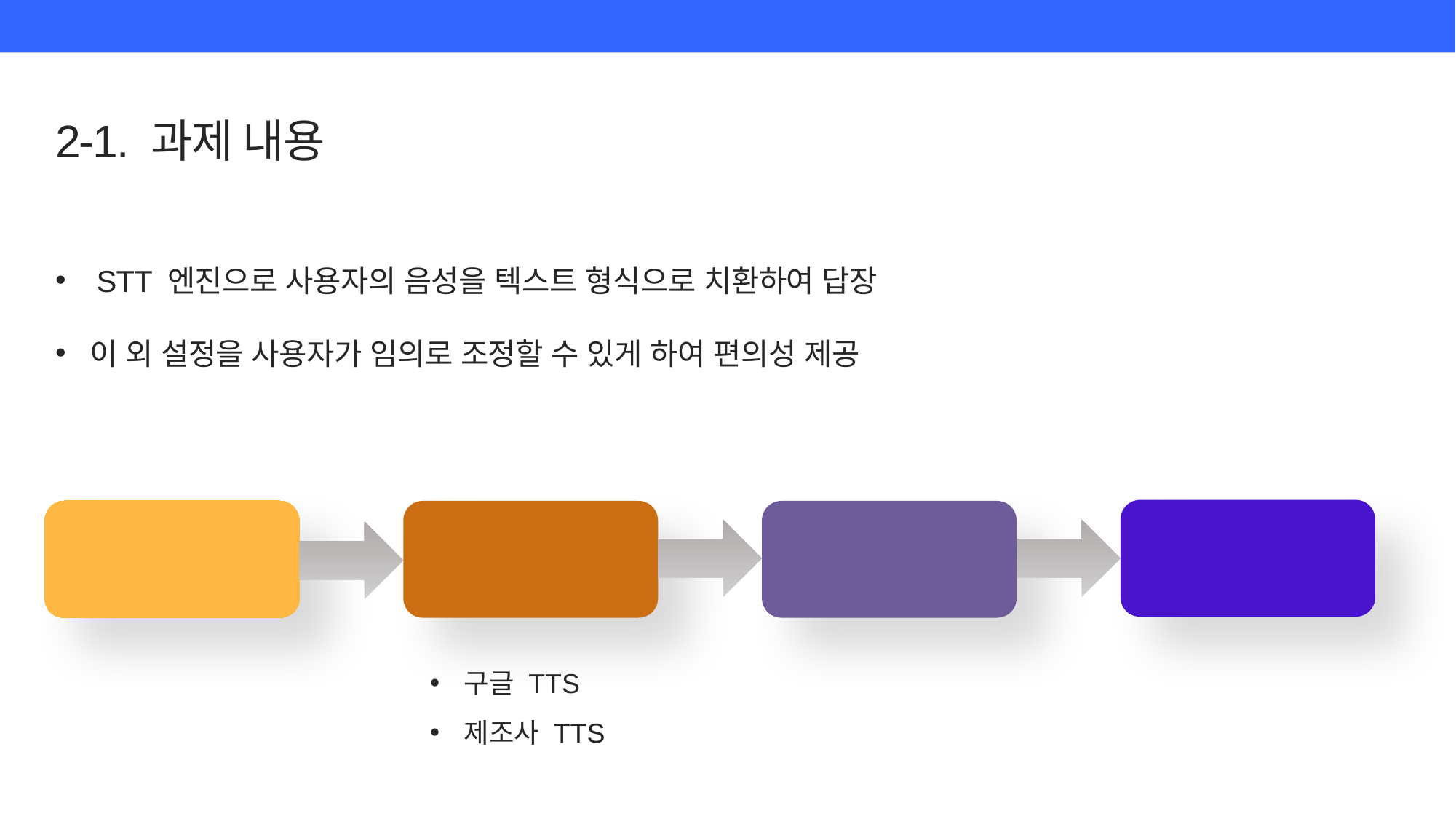

2-1. 과제 내용
STT 엔진으로 사용자의 음성을 텍스트 형식으로 치환하여 답장
이 외 설정을 사용자가 임의로 조정할 수 있게 하여 편의성 제공
오디오 재생
카카오톡
메시지
스마트폰 내
TTS 엔진
블루투스
제품

구글 TTS
제조사 TTS